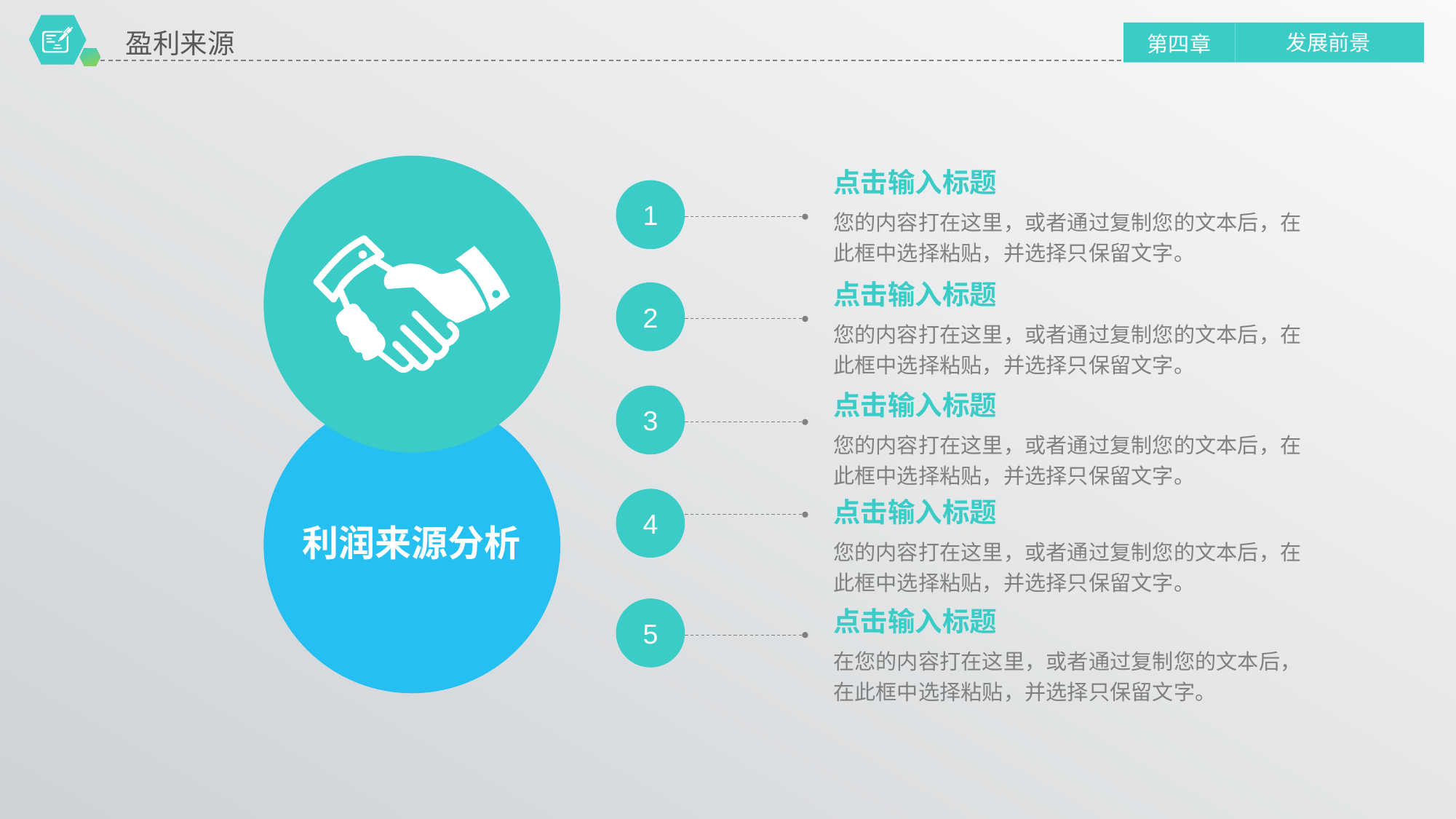

盈利来源
发展前景
第四章

点击输入标题
1
您的内容打在这里，或者通过复制您的文本后，在此框中选择粘贴，并选择只保留文字。

点击输入标题
2
您的内容打在这里，或者通过复制您的文本后，在此框中选择粘贴，并选择只保留文字。
点击输入标题
3

您的内容打在这里，或者通过复制您的文本后，在此框中选择粘贴，并选择只保留文字。
4
点击输入标题
利润来源分析
您的内容打在这里，或者通过复制您的文本后，在此框中选择粘贴，并选择只保留文字。
5
点击输入标题
在您的内容打在这里，或者通过复制您的文本后，在此框中选择粘贴，并选择只保留文字。
延时符